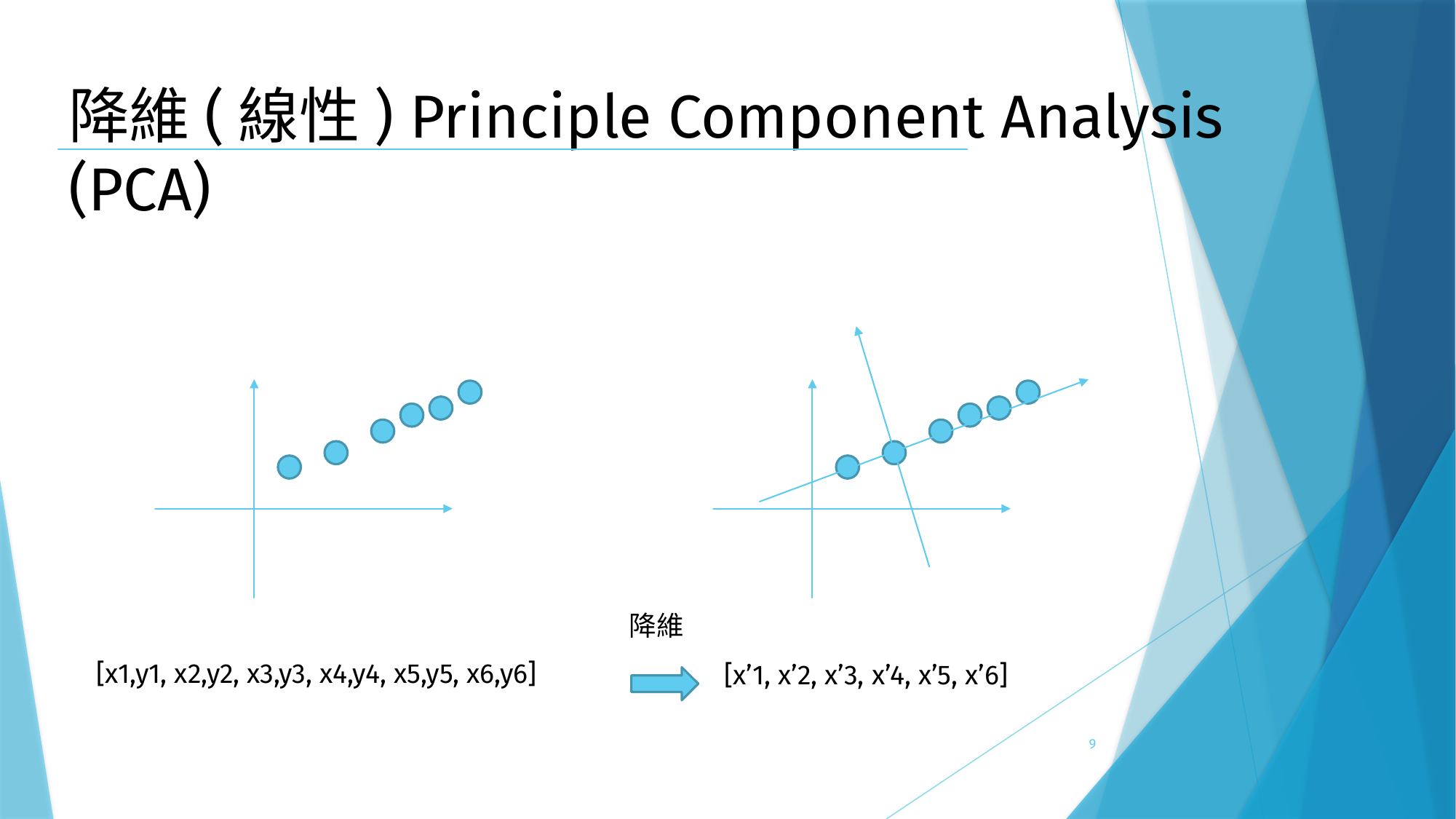

降維(線性) Principle Component Analysis (PCA)

降維

[x1,y1, x2,y2, x3,y3, x4,y4, x5,y5, x6,y6]
[x’1, x’2, x’3, x’4, x’5, x’6]

9